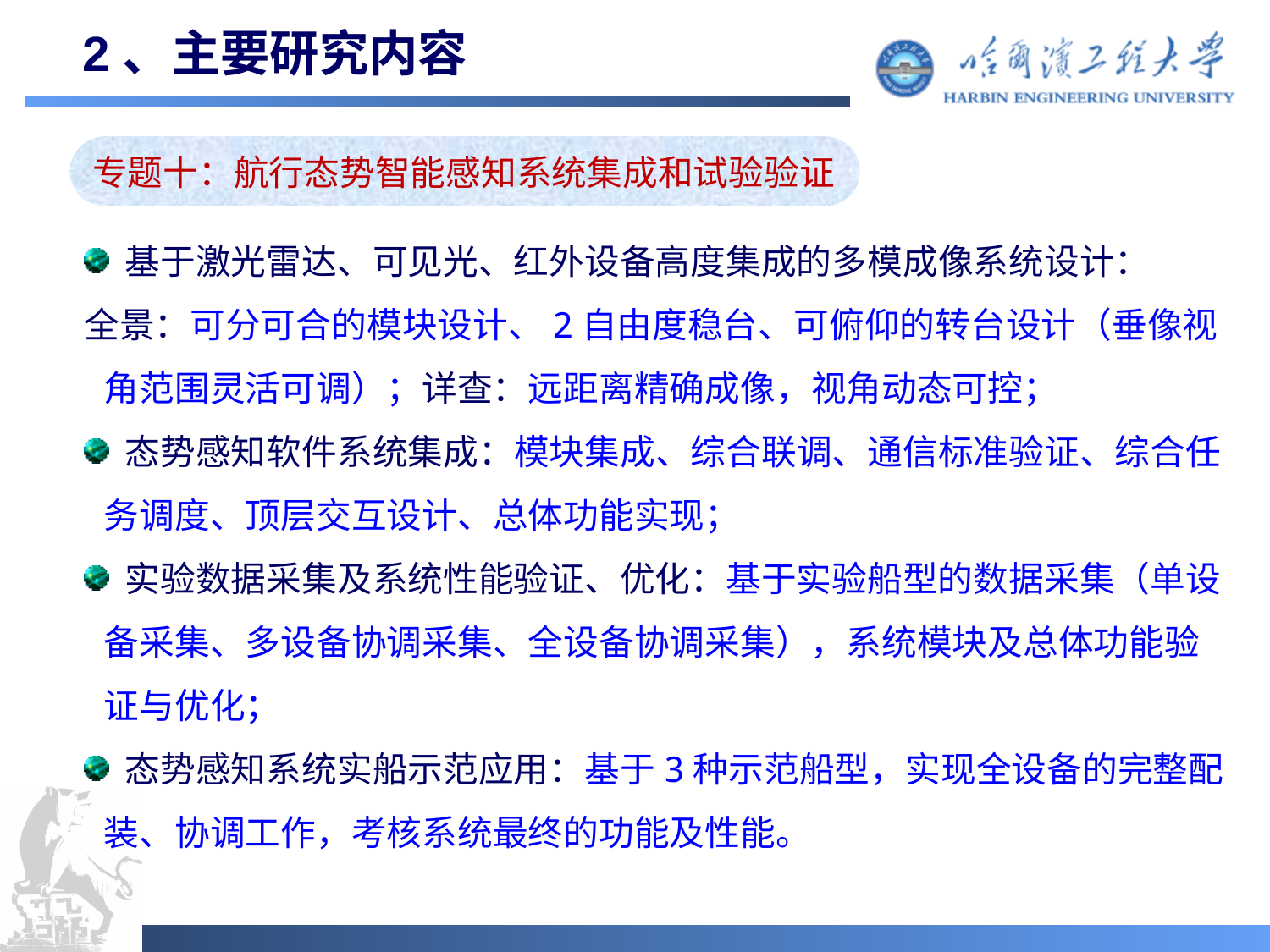

# 2、主要研究内容
专题十：航行态势智能感知系统集成和试验验证
 基于激光雷达、可见光、红外设备高度集成的多模成像系统设计：
全景：可分可合的模块设计、2自由度稳台、可俯仰的转台设计（垂像视角范围灵活可调）；详查：远距离精确成像，视角动态可控；
 态势感知软件系统集成：模块集成、综合联调、通信标准验证、综合任务调度、顶层交互设计、总体功能实现；
 实验数据采集及系统性能验证、优化：基于实验船型的数据采集（单设备采集、多设备协调采集、全设备协调采集），系统模块及总体功能验证与优化；
 态势感知系统实船示范应用：基于3种示范船型，实现全设备的完整配装、协调工作，考核系统最终的功能及性能。